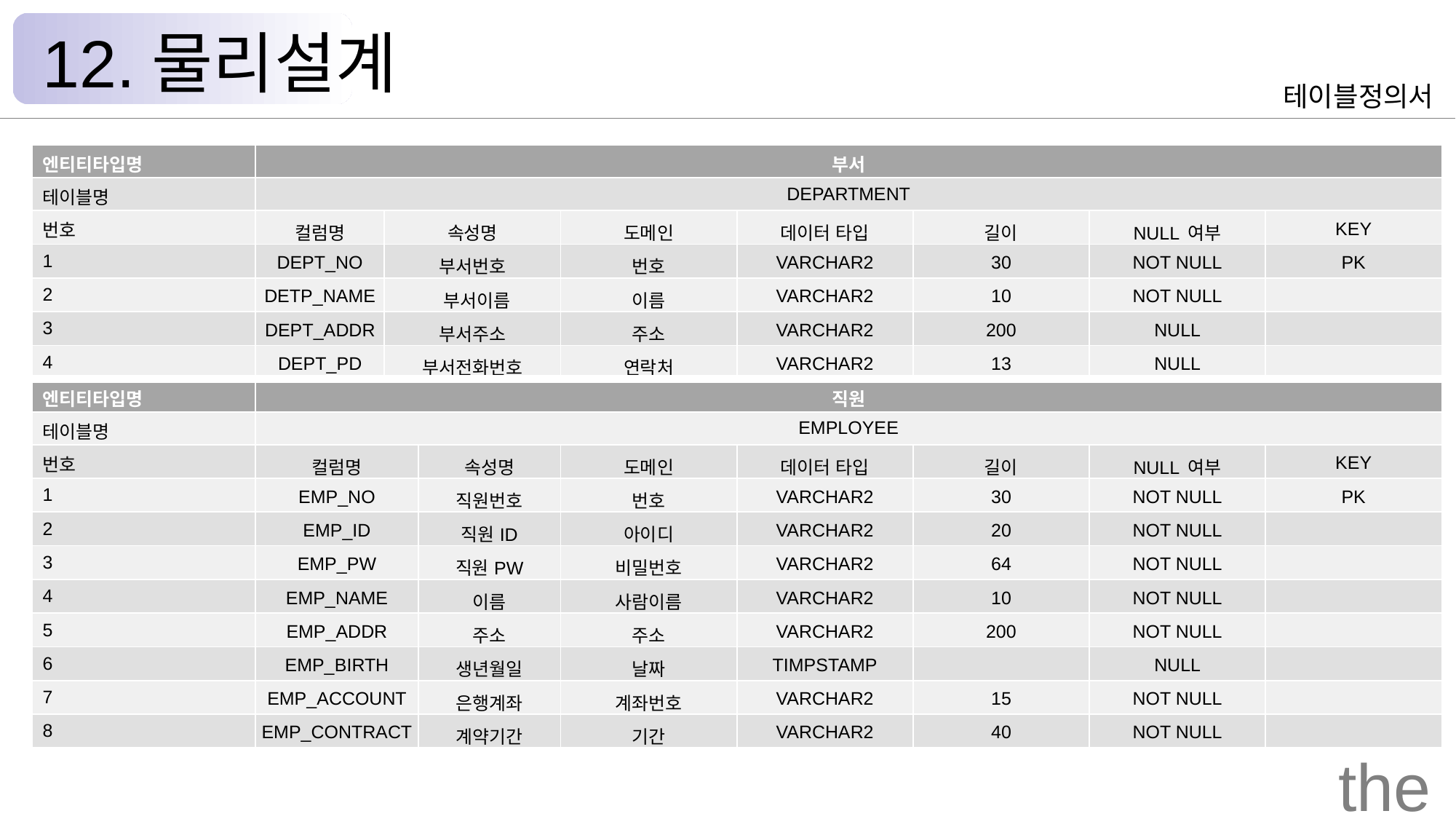

12.물리설계

테이블정의서
| 엔티티타입명 | 부서 |  |  |  |  |  |  |  |
| --- | --- | --- | --- | --- | --- | --- | --- | --- |
| 테이블명 | DEPARTMENT |  |  |  |  |  |  |  |
| 번호 | 컬럼명 | 속성명 |  | 도메인 | 데이터 타입 | 길이 | NULL 여부 | KEY |
| 1 | DEPT\_NO | 부서번호 |  | 번호 | VARCHAR2 | 30 | NOT NULL | PK |
| 2 | DETP\_NAME | 부서이름 |  | 이름 | VARCHAR2 | 10 | NOT NULL |  |
| 3 | DEPT\_ADDR | 부서주소 |  | 주소 | VARCHAR2 | 200 | NULL |  |
| 4 | DEPT\_PD | 부서전화번호 |  | 연락처 | VARCHAR2 | 13 | NULL |  |
| 엔티티타입명 | 직원 |  |  |  |  |  |  |  |
| 테이블명 | EMPLOYEE |  |  |  |  |  |  |  |
| 번호 | 컬럼명 |  | 속성명 | 도메인 | 데이터 타입 | 길이 | NULL 여부 | KEY |
| 1 | EMP\_NO |  | 직원번호 | 번호 | VARCHAR2 | 30 | NOT NULL | PK |
| 2 | EMP\_ID |  | 직원ID | 아이디 | VARCHAR2 | 20 | NOT NULL |  |
| 3 | EMP\_PW |  | 직원PW | 비밀번호 | VARCHAR2 | 64 | NOT NULL |  |
| 4 | EMP\_NAME |  | 이름 | 사람이름 | VARCHAR2 | 10 | NOT NULL |  |
| 5 | EMP\_ADDR |  | 주소 | 주소 | VARCHAR2 | 200 | NOT NULL |  |
| 6 | EMP\_BIRTH |  | 생년월일 | 날짜 | TIMPSTAMP |  | NULL |  |
| 7 | EMP\_ACCOUNT |  | 은행계좌 | 계좌번호 | VARCHAR2 | 15 | NOT NULL |  |
| 8 | EMP\_CONTRACT |  | 계약기간 | 기간 | VARCHAR2 | 40 | NOT NULL |  |
the Palace